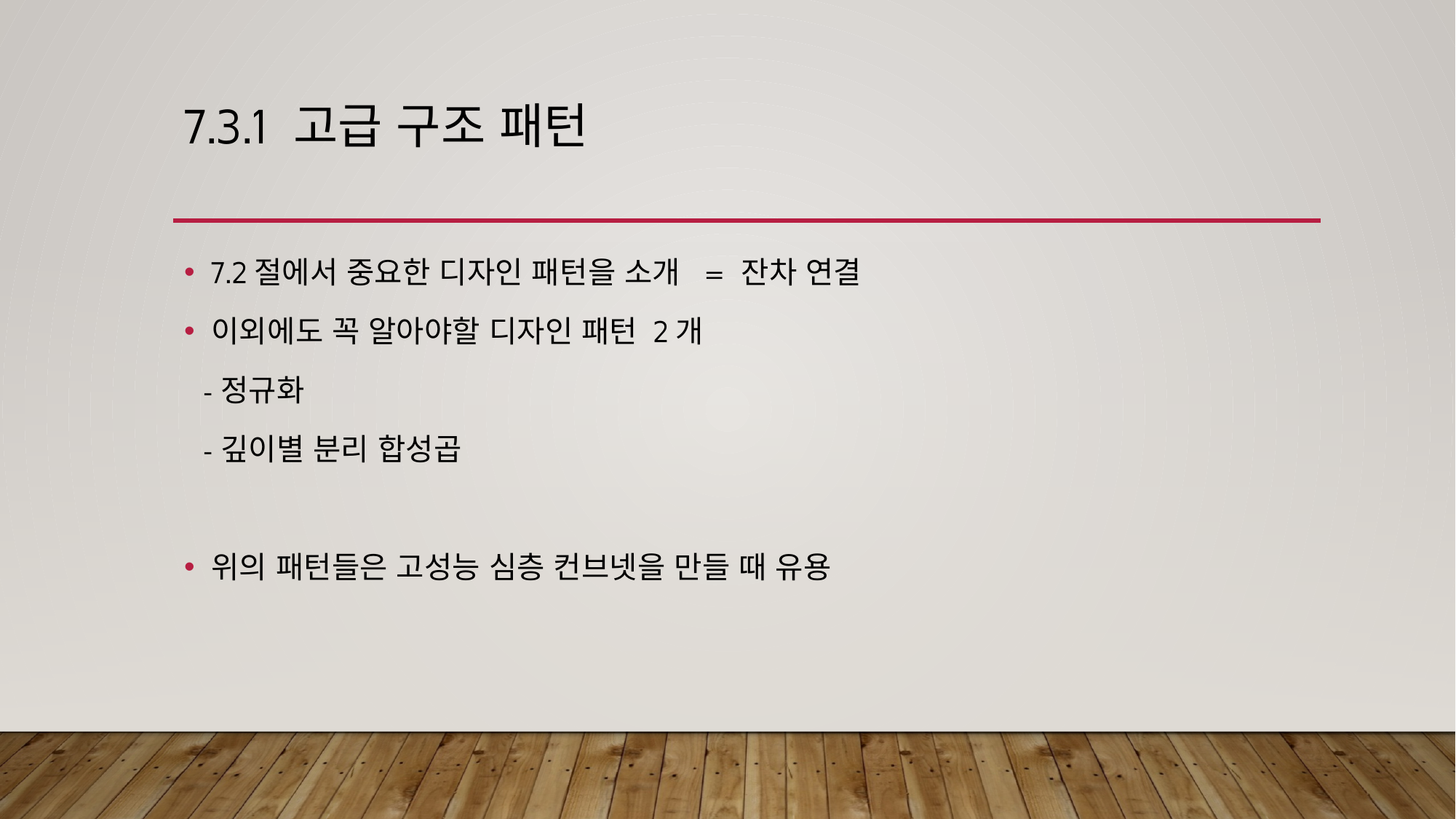

# 7.3.1 고급 구조 패턴
7.2절에서 중요한 디자인 패턴을 소개  = 잔차 연결
이외에도 꼭 알아야할 디자인 패턴 2개
  -정규화
  -깊이별 분리 합성곱

위의 패턴들은 고성능 심층 컨브넷을 만들 때 유용